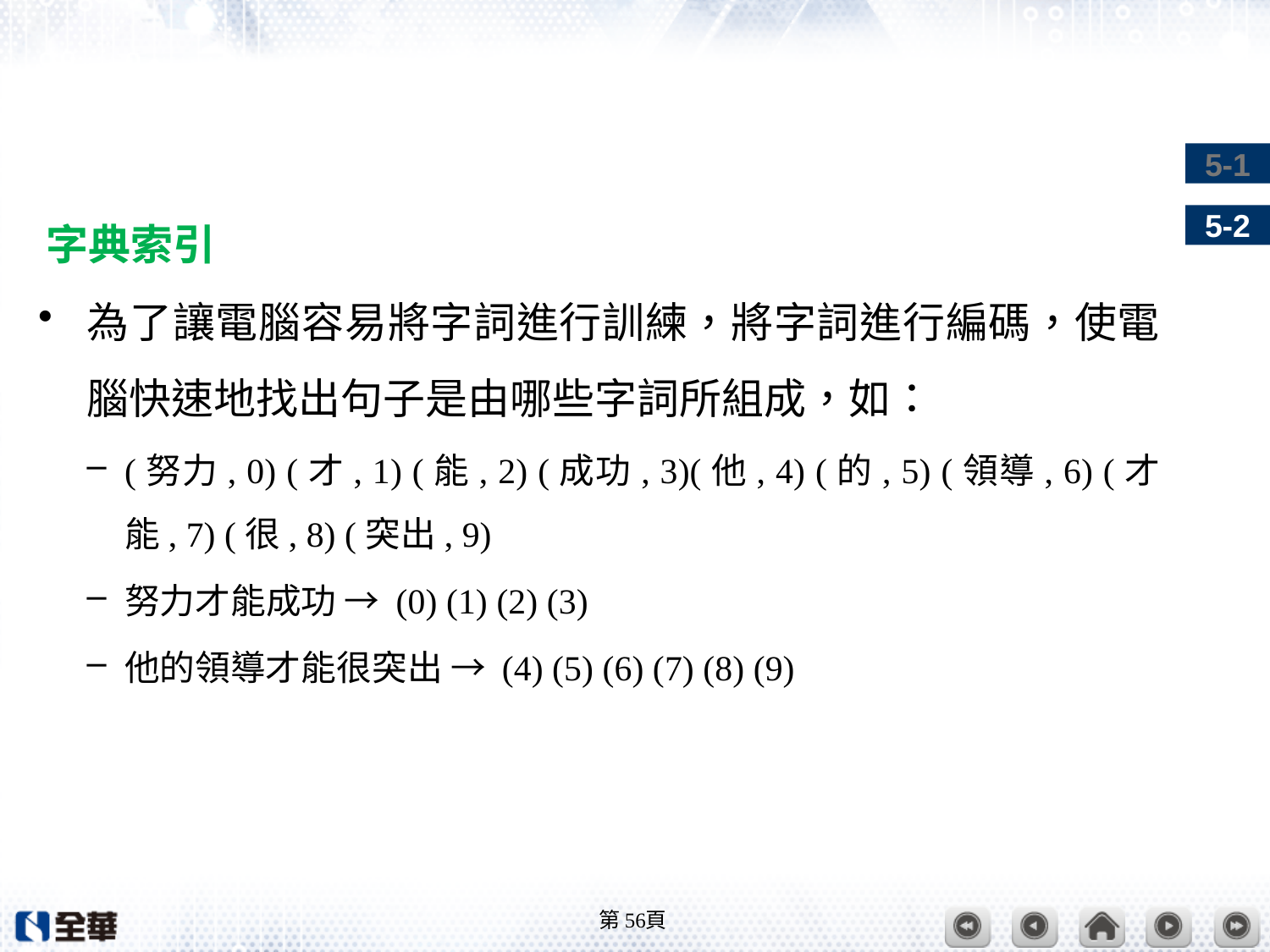

#
字典索引
為了讓電腦容易將字詞進行訓練，將字詞進行編碼，使電腦快速地找出句子是由哪些字詞所組成，如：
(努力, 0) (才, 1) (能, 2) (成功, 3)(他, 4) (的, 5) (領導, 6) (才能, 7) (很, 8) (突出, 9)
努力才能成功 → (0) (1) (2) (3)
他的領導才能很突出 → (4) (5) (6) (7) (8) (9)